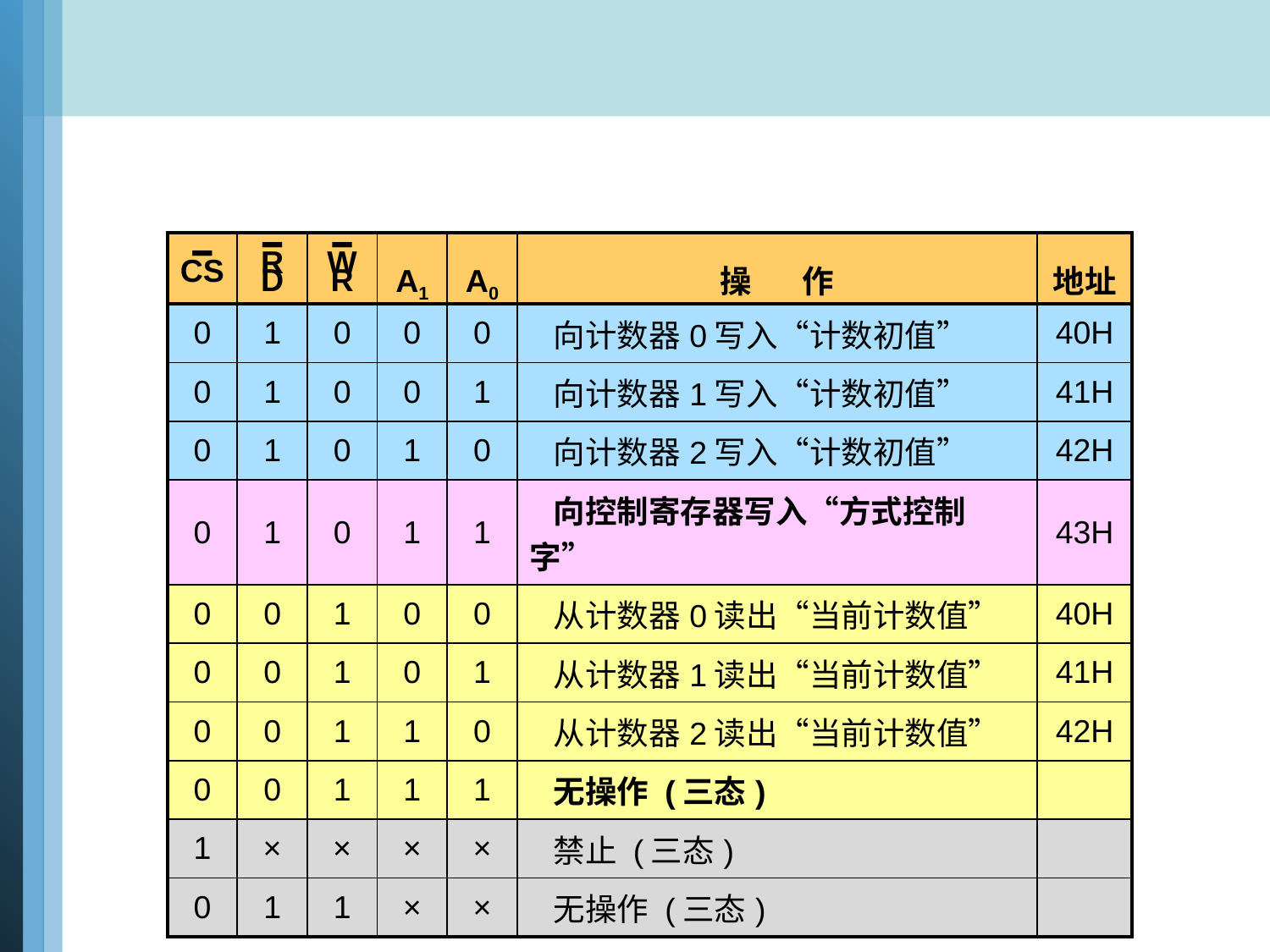

| ━ CS | ━ RD | ━ WR | A1 | A0 | 操 作 | 地址 |
| --- | --- | --- | --- | --- | --- | --- |
| 0 | 1 | 0 | 0 | 0 | 向计数器0写入“计数初值” | 40H |
| 0 | 1 | 0 | 0 | 1 | 向计数器1写入“计数初值” | 41H |
| 0 | 1 | 0 | 1 | 0 | 向计数器2写入“计数初值” | 42H |
| 0 | 1 | 0 | 1 | 1 | 向控制寄存器写入“方式控制字” | 43H |
| 0 | 0 | 1 | 0 | 0 | 从计数器0读出“当前计数值” | 40H |
| 0 | 0 | 1 | 0 | 1 | 从计数器1读出“当前计数值” | 41H |
| 0 | 0 | 1 | 1 | 0 | 从计数器2读出“当前计数值” | 42H |
| 0 | 0 | 1 | 1 | 1 | 无操作 (三态) |  |
| 1 | × | × | × | × | 禁止 (三态) |  |
| 0 | 1 | 1 | × | × | 无操作 (三态) |  |
36